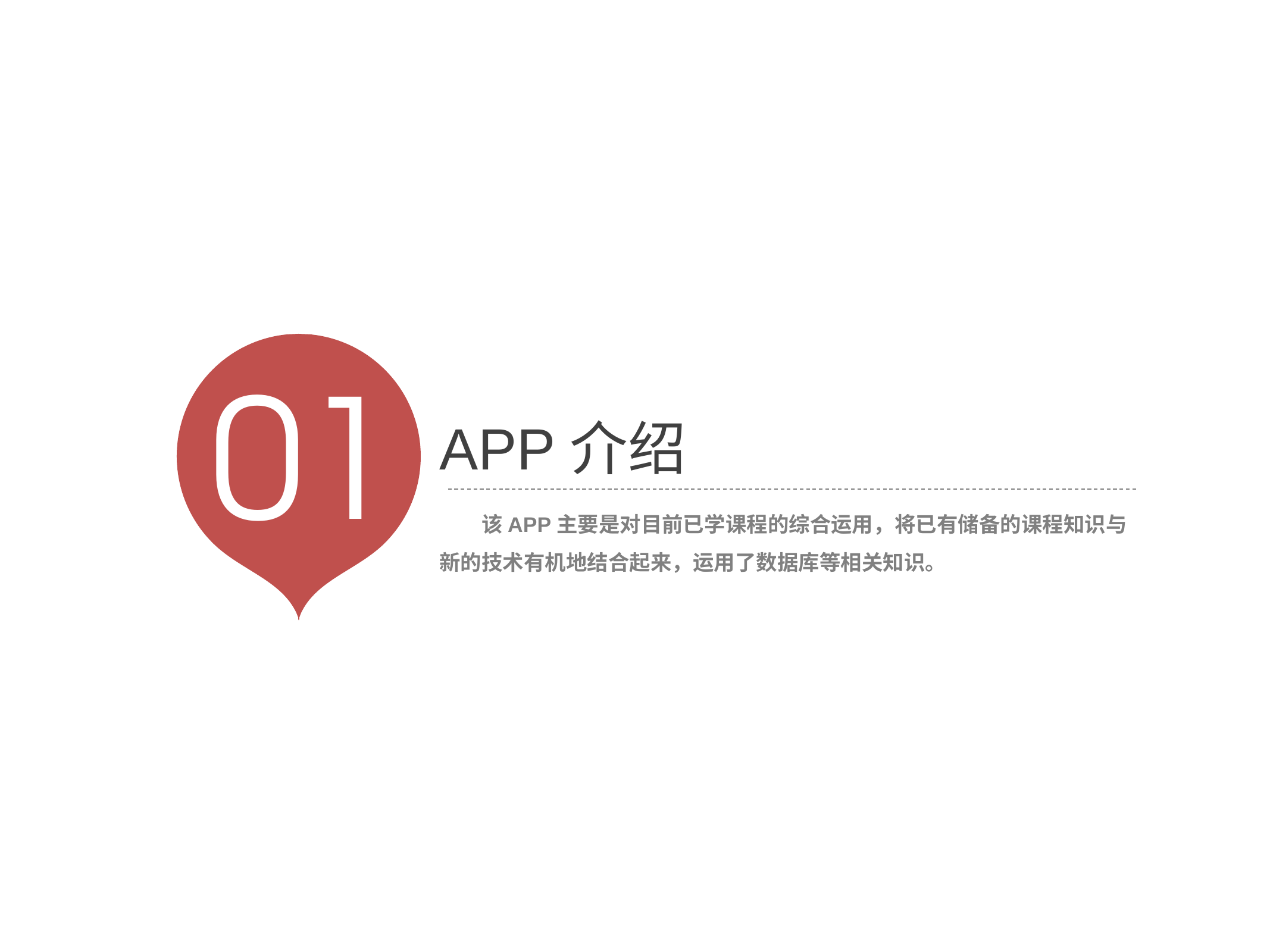

01
APP介绍
该APP主要是对目前已学课程的综合运用，将已有储备的课程知识与新的技术有机地结合起来，运用了数据库等相关知识。